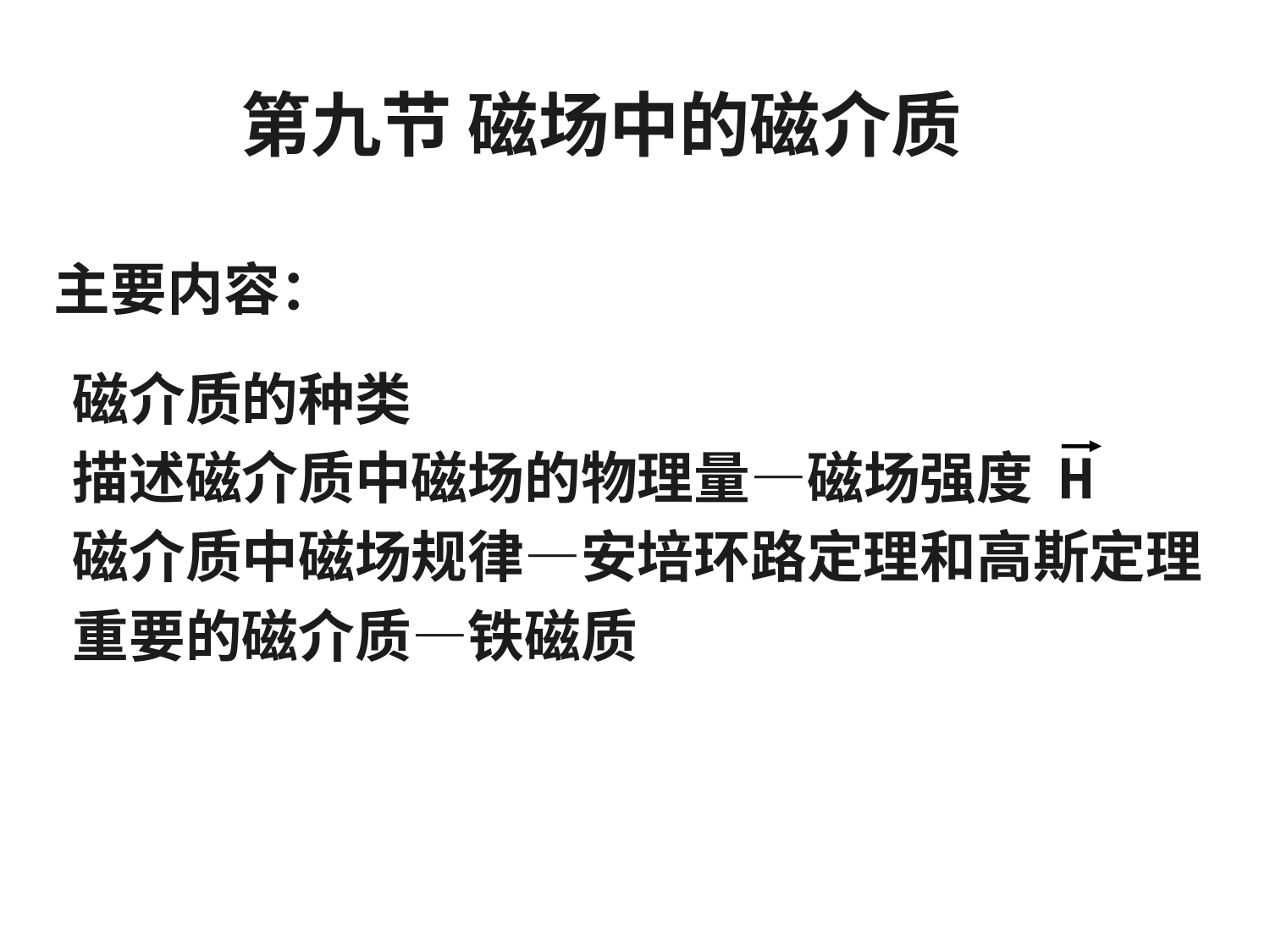

# 第九节 磁场中的磁介质
主要内容：
磁介质的种类
描述磁介质中磁场的物理量—磁场强度 H
磁介质中磁场规律—安培环路定理和高斯定理
重要的磁介质—铁磁质